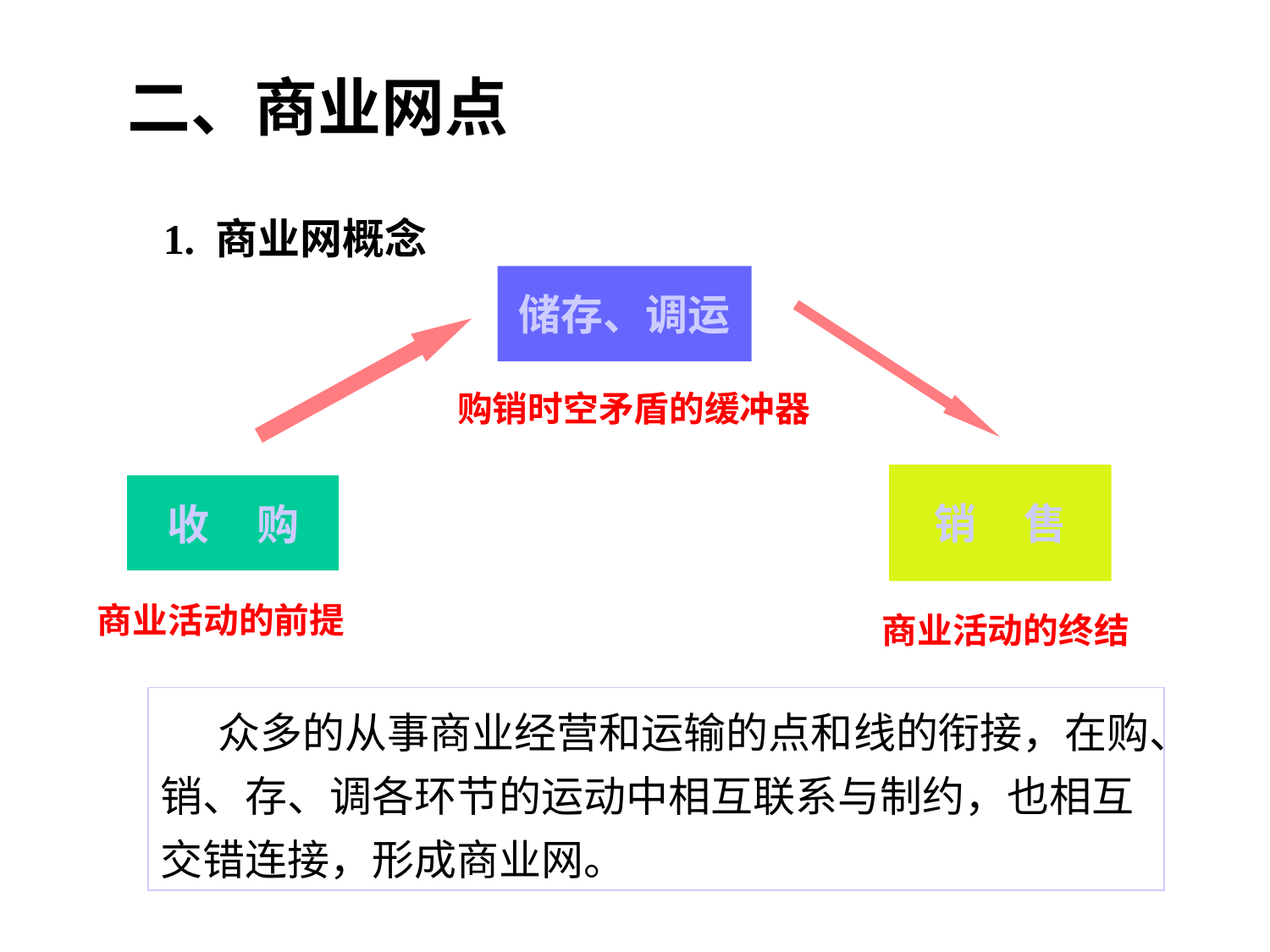

# 二、商业网点
1. 商业网概念
储存、调运

购销时空矛盾的缓冲器
销     售
收     购
商业活动的前提
商业活动的终结
     众多的从事商业经营和运输的点和线的衔接，在购、销、存、调各环节的运动中相互联系与制约，也相互交错连接，形成商业网。